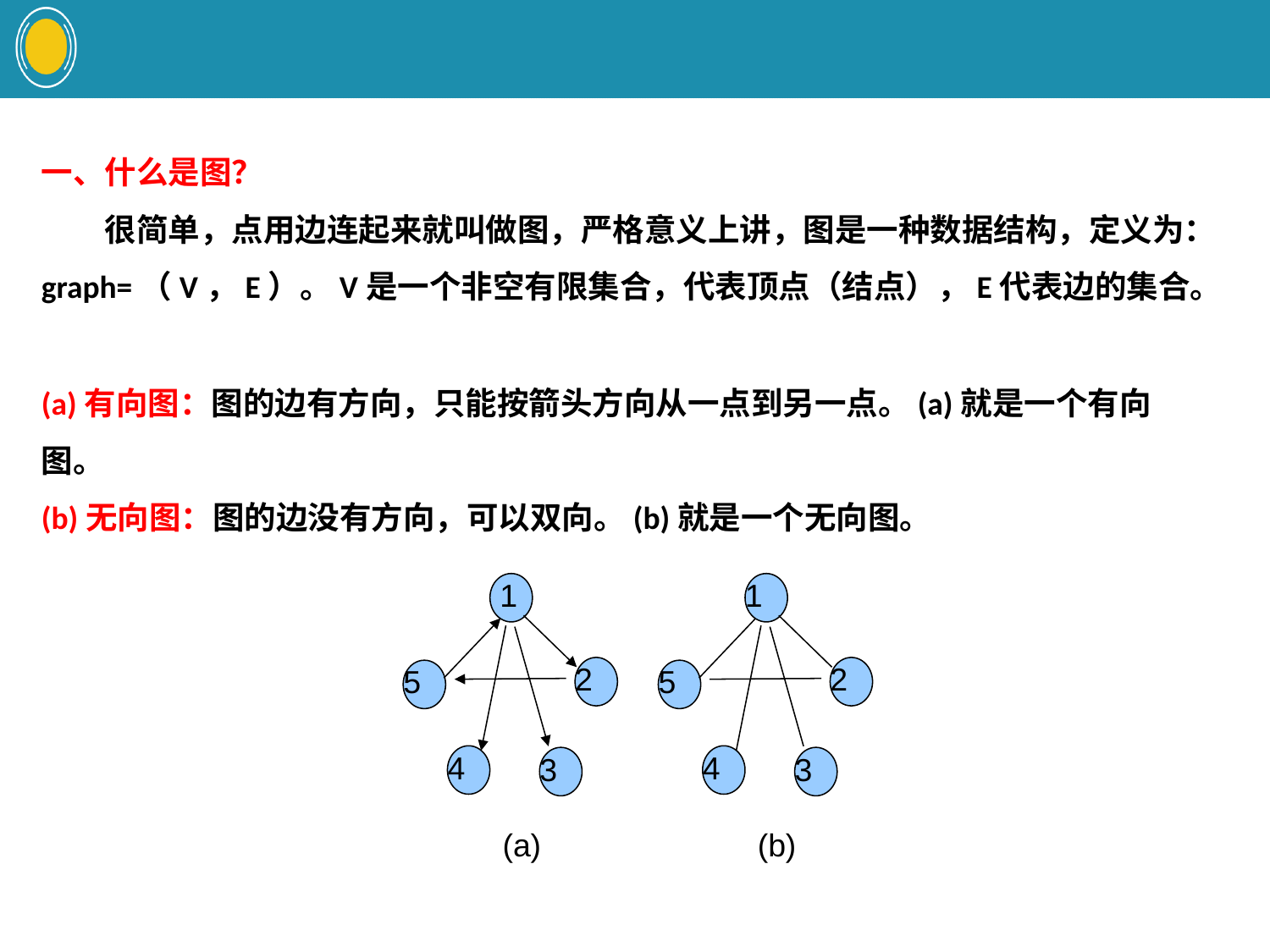

一、什么是图？
　　很简单，点用边连起来就叫做图，严格意义上讲，图是一种数据结构，定义为：graph=（V，E）。V是一个非空有限集合，代表顶点（结点），E代表边的集合。
(a)有向图：图的边有方向，只能按箭头方向从一点到另一点。(a)就是一个有向图。
(b)无向图：图的边没有方向，可以双向。(b)就是一个无向图。

 1

 2

 5

 4

 3

(a)

 1

 2

 5

 4

 3

(b)